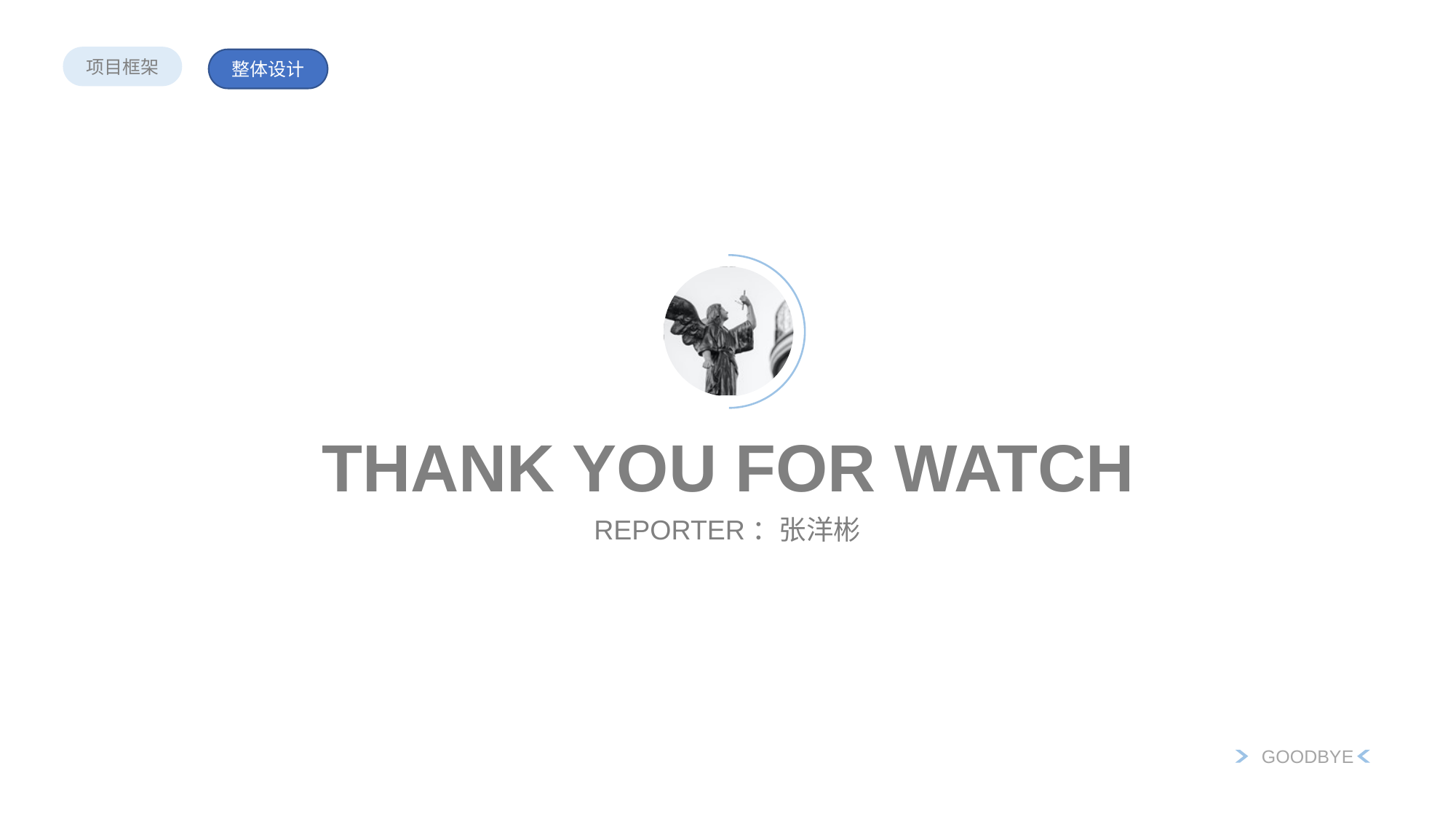

项目框架
整体设计

THANK YOU FOR WATCH
REPORTER：张洋彬
GOODBYE